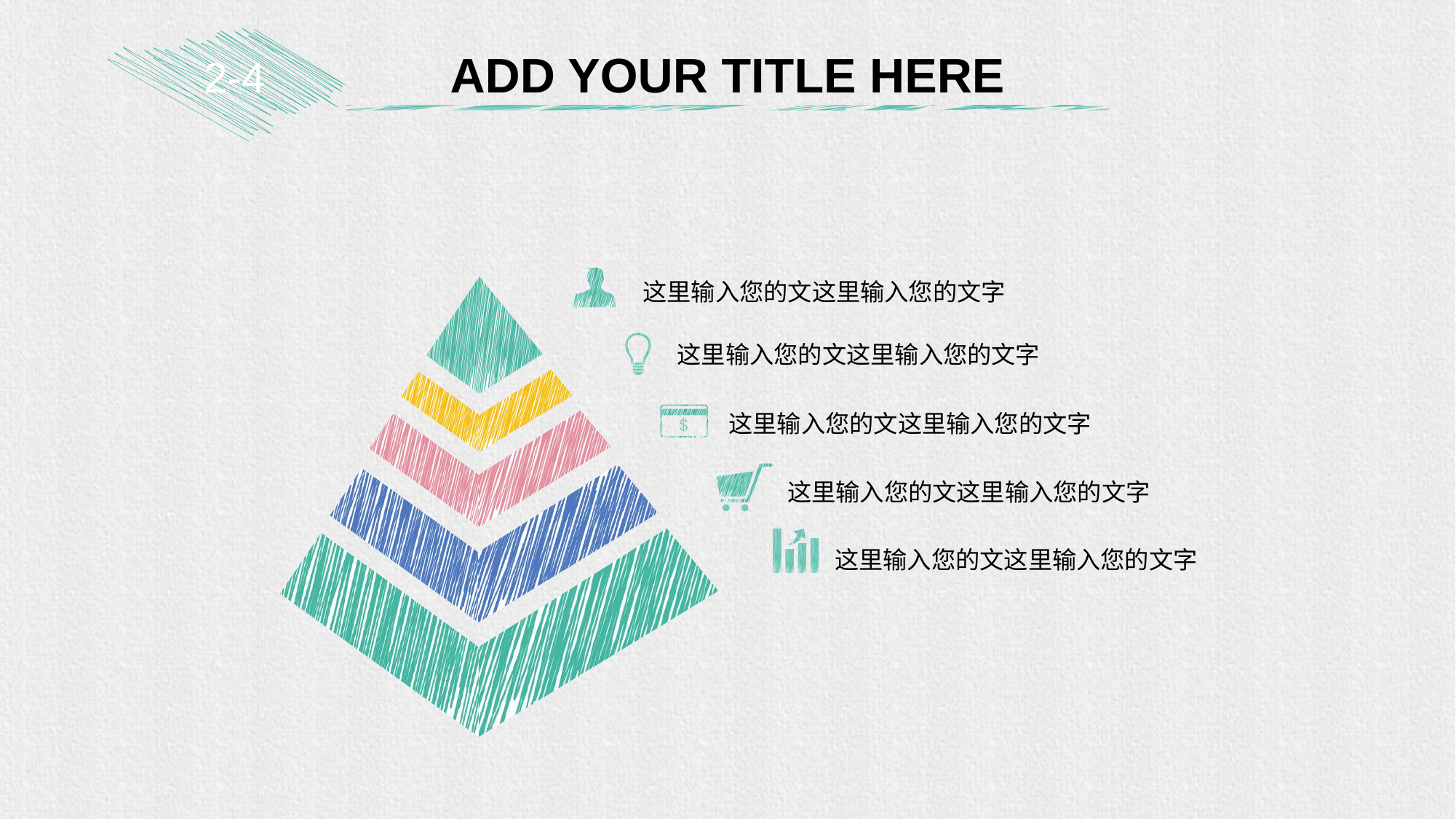

ADD YOUR TITLE HERE
2-4
这里输入您的文这里输入您的文字

这里输入您的文这里输入您的文字

这里输入您的文这里输入您的文字

这里输入您的文这里输入您的文字

这里输入您的文这里输入您的文字